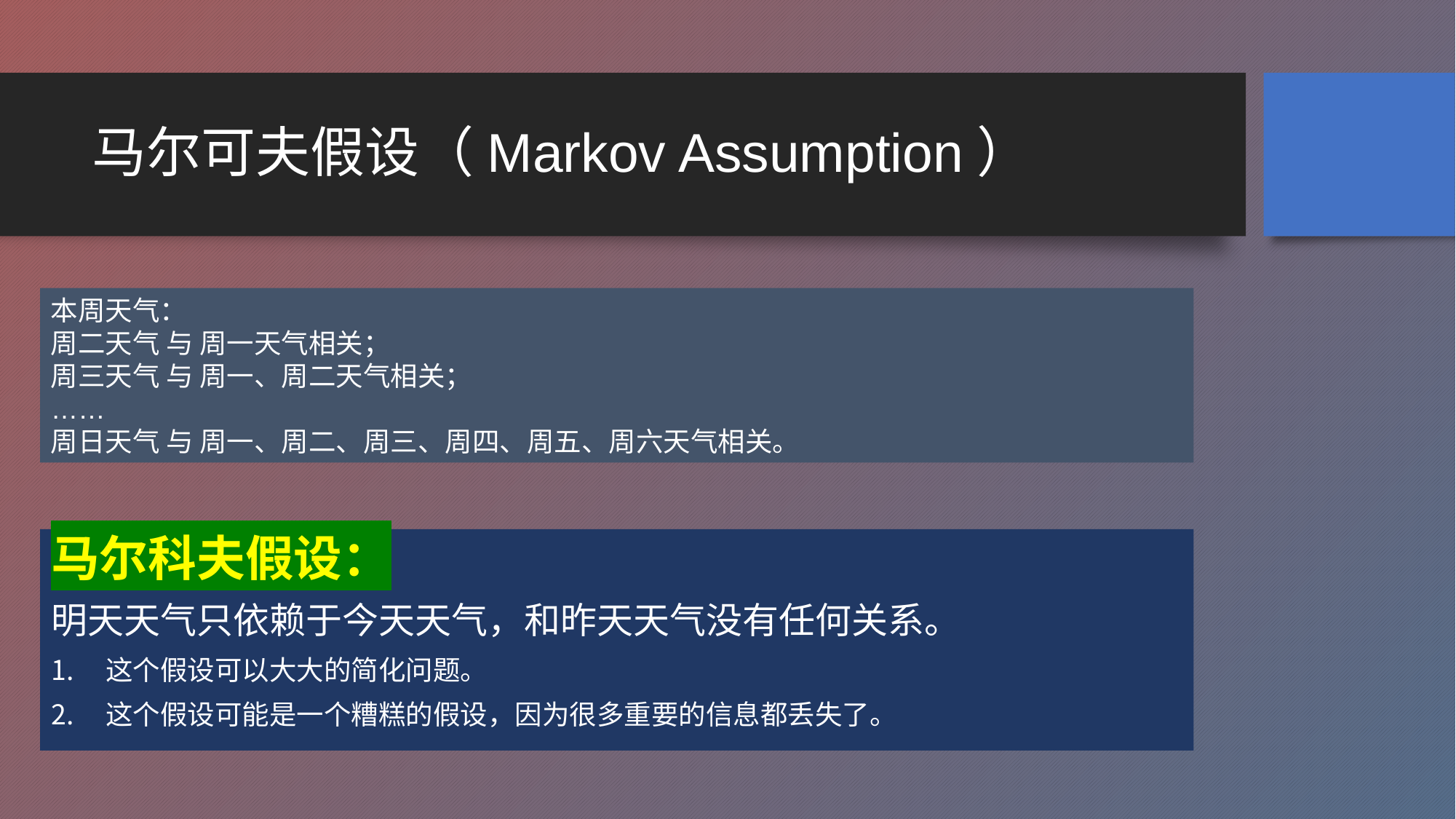

# 马尔可夫假设（Markov Assumption）
本周天气：
周二天气 与 周一天气相关；
周三天气 与 周一、周二天气相关；
……
周日天气 与 周一、周二、周三、周四、周五、周六天气相关。
马尔科夫假设：
明天天气只依赖于今天天气，和昨天天气没有任何关系。
这个假设可以大大的简化问题。
这个假设可能是一个糟糕的假设，因为很多重要的信息都丢失了。